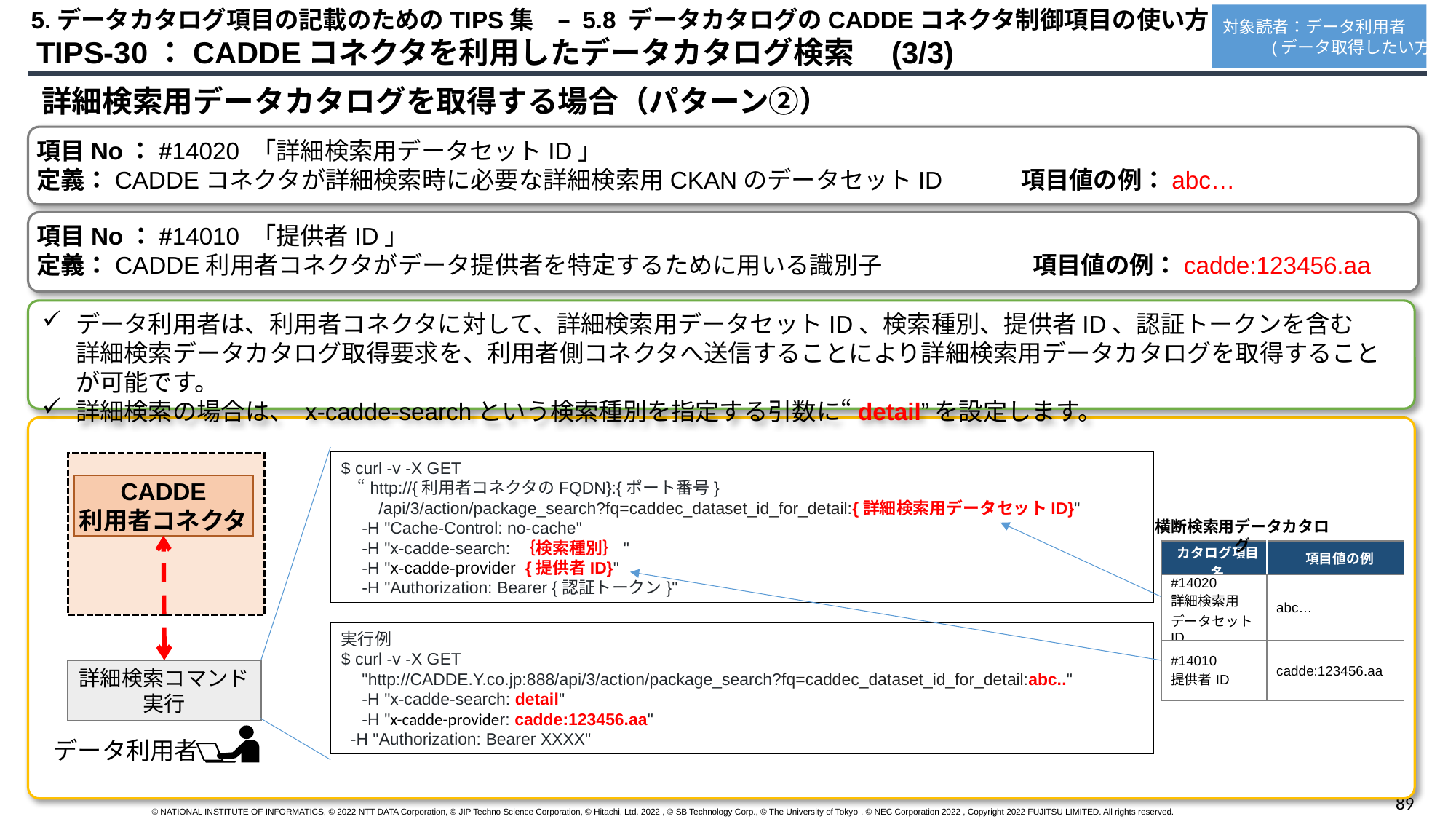

5.データカタログ項目の記載のためのTIPS集　– 5.8 データカタログのCADDEコネクタ制御項目の使い方
対象読者：データ利用者
 　　 (データ取得したい方)
 TIPS-30：CADDEコネクタを利用したデータカタログ検索　(3/3)
詳細検索用データカタログを取得する場合（パターン②）
項目No：#14020 「詳細検索用データセットID」
定義：CADDEコネクタが詳細検索時に必要な詳細検索用CKANのデータセットID　　　項目値の例：abc…
項目No：#14010 「提供者ID」
定義：CADDE利用者コネクタがデータ提供者を特定するために用いる識別子　　　　　　 項目値の例：cadde:123456.aa

データ利用者は、利用者コネクタに対して、詳細検索用データセットID、検索種別、提供者ID、認証トークンを含む
詳細検索データカタログ取得要求を、利用者側コネクタへ送信することにより詳細検索用データカタログを取得することが可能です。
詳細検索の場合は、 x-cadde-searchという検索種別を指定する引数に“detail”を設定します。

$ curl -v -X GET
　“http://{利用者コネクタのFQDN}:{ポート番号}　
　　/api/3/action/package_search?fq=caddec_dataset_id_for_detail:{詳細検索用データセットID}"
　-H "Cache-Control: no-cache"
　-H "x-cadde-search: ｛検索種別｝"
　-H "x-cadde-provider  {提供者ID}"
　-H "Authorization: Bearer {認証トークン}"

CADDE
利用者コネクタ
横断検索用データカタログ
| カタログ項目名 | 項目値の例 |
| --- | --- |
| #14020 詳細検索用 データセットID | abc… |
| #14010 提供者ID | cadde:123456.aa |
実行例
$ curl -v -X GET
　"http://CADDE.Y.co.jp:888/api/3/action/package_search?fq=caddec_dataset_id_for_detail:abc.."
　-H "x-cadde-search: detail"
　-H "x-cadde-provider: cadde:123456.aa"
  -H "Authorization: Bearer XXXX"
詳細検索コマンド
実行

データ利用者